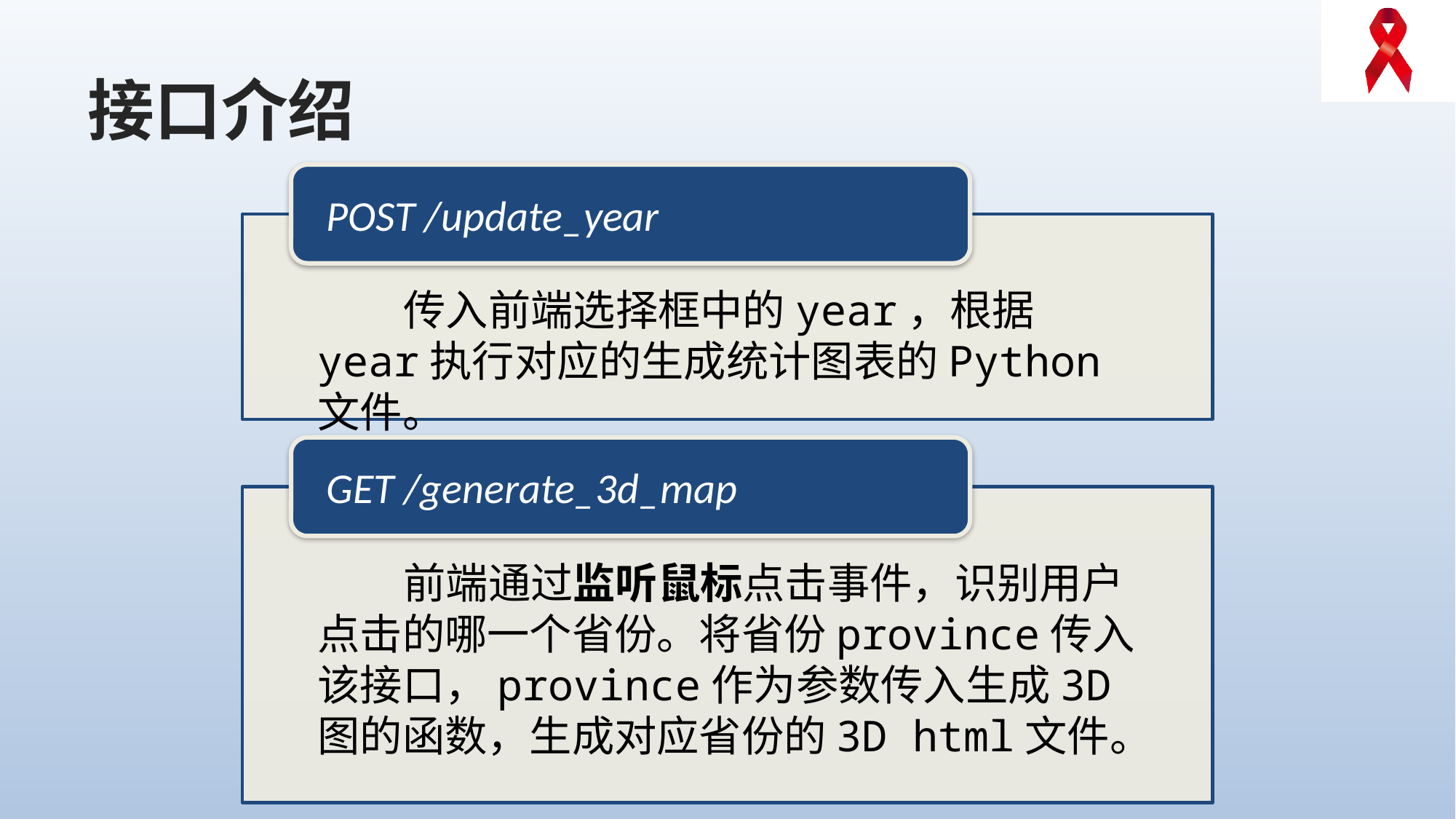

# 接口介绍
传入前端选择框中的year，根据year执行对应的生成统计图表的Python文件。
POST /update_year
前端通过监听鼠标点击事件，识别用户点击的哪一个省份。将省份province传入该接口，province作为参数传入生成3D图的函数，生成对应省份的3D html文件。
GET /generate_3d_map